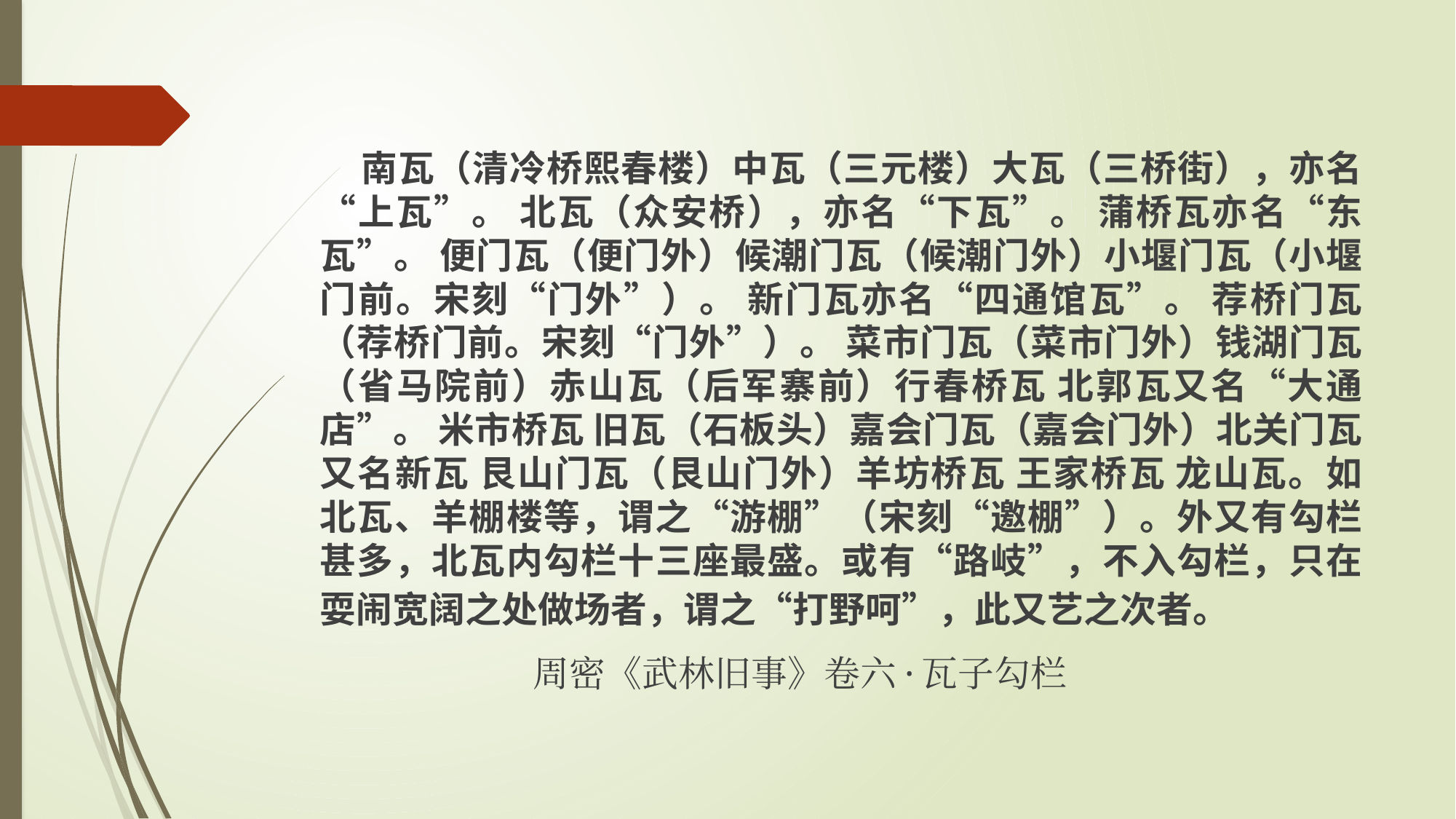

#
    南瓦（清冷桥熙春楼）中瓦（三元楼）大瓦（三桥街），亦名“上瓦”。 北瓦（众安桥），亦名“下瓦”。 蒲桥瓦亦名“东瓦”。 便门瓦（便门外）候潮门瓦（候潮门外）小堰门瓦（小堰门前。宋刻“门外”）。 新门瓦亦名“四通馆瓦”。 荐桥门瓦（荐桥门前。宋刻“门外”）。 菜市门瓦（菜市门外）钱湖门瓦（省马院前）赤山瓦（后军寨前）行春桥瓦 北郭瓦又名“大通店”。 米市桥瓦 旧瓦（石板头）嘉会门瓦（嘉会门外）北关门瓦又名新瓦 艮山门瓦（艮山门外）羊坊桥瓦 王家桥瓦 龙山瓦。如北瓦、羊棚楼等，谓之“游棚”（宋刻“邀棚”）。外又有勾栏甚多，北瓦内勾栏十三座最盛。或有“路岐”，不入勾栏，只在耍闹宽阔之处做场者，谓之“打野呵”，此又艺之次者。
                   周密《武林旧事》卷六·瓦子勾栏